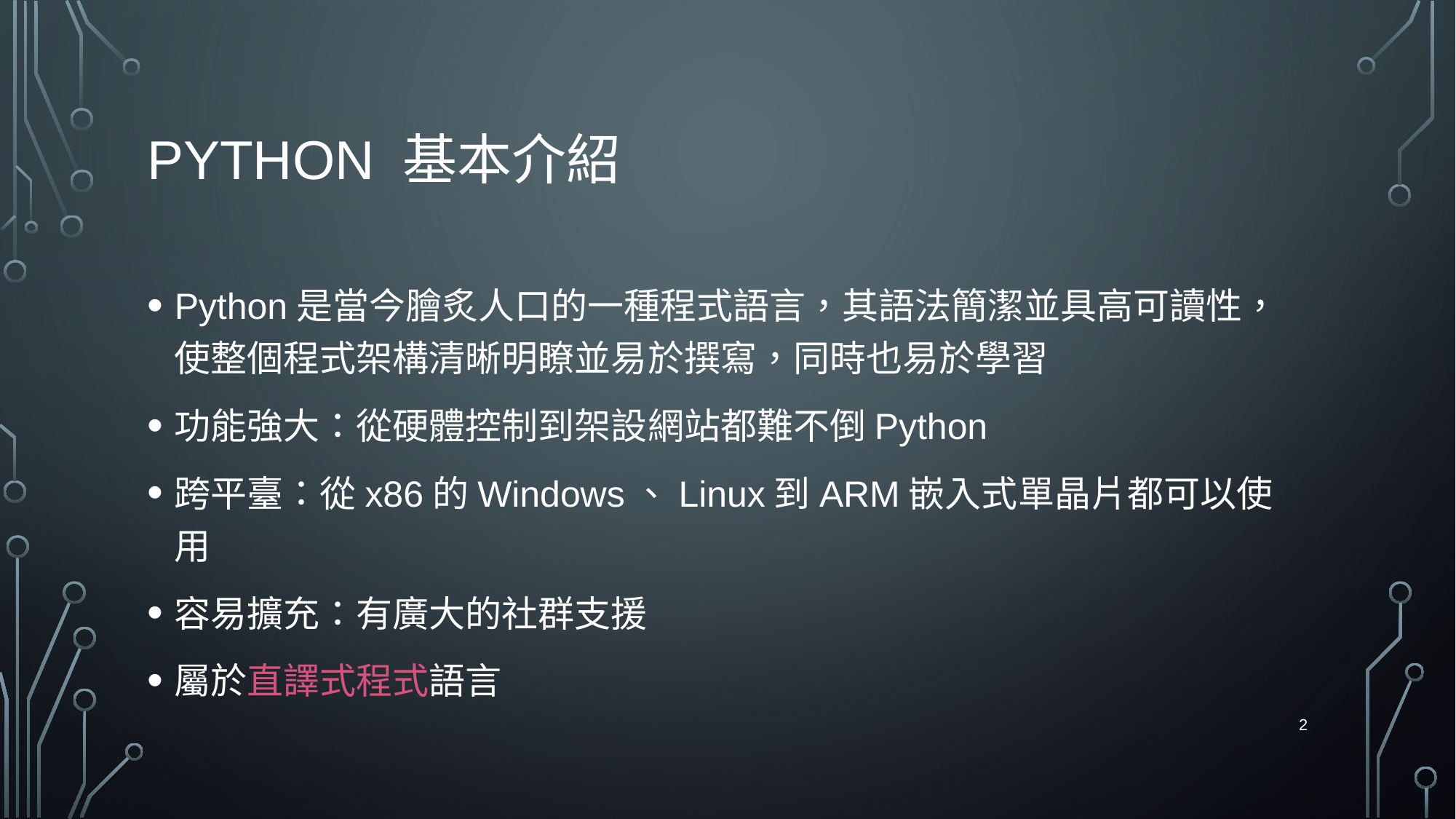

# Python 基本介紹
Python是當今膾炙人口的一種程式語言，其語法簡潔並具高可讀性，使整個程式架構清晰明瞭並易於撰寫，同時也易於學習
功能強大：從硬體控制到架設網站都難不倒Python
跨平臺：從x86的Windows、Linux到ARM嵌入式單晶片都可以使用
容易擴充：有廣大的社群支援
屬於直譯式程式語言

2